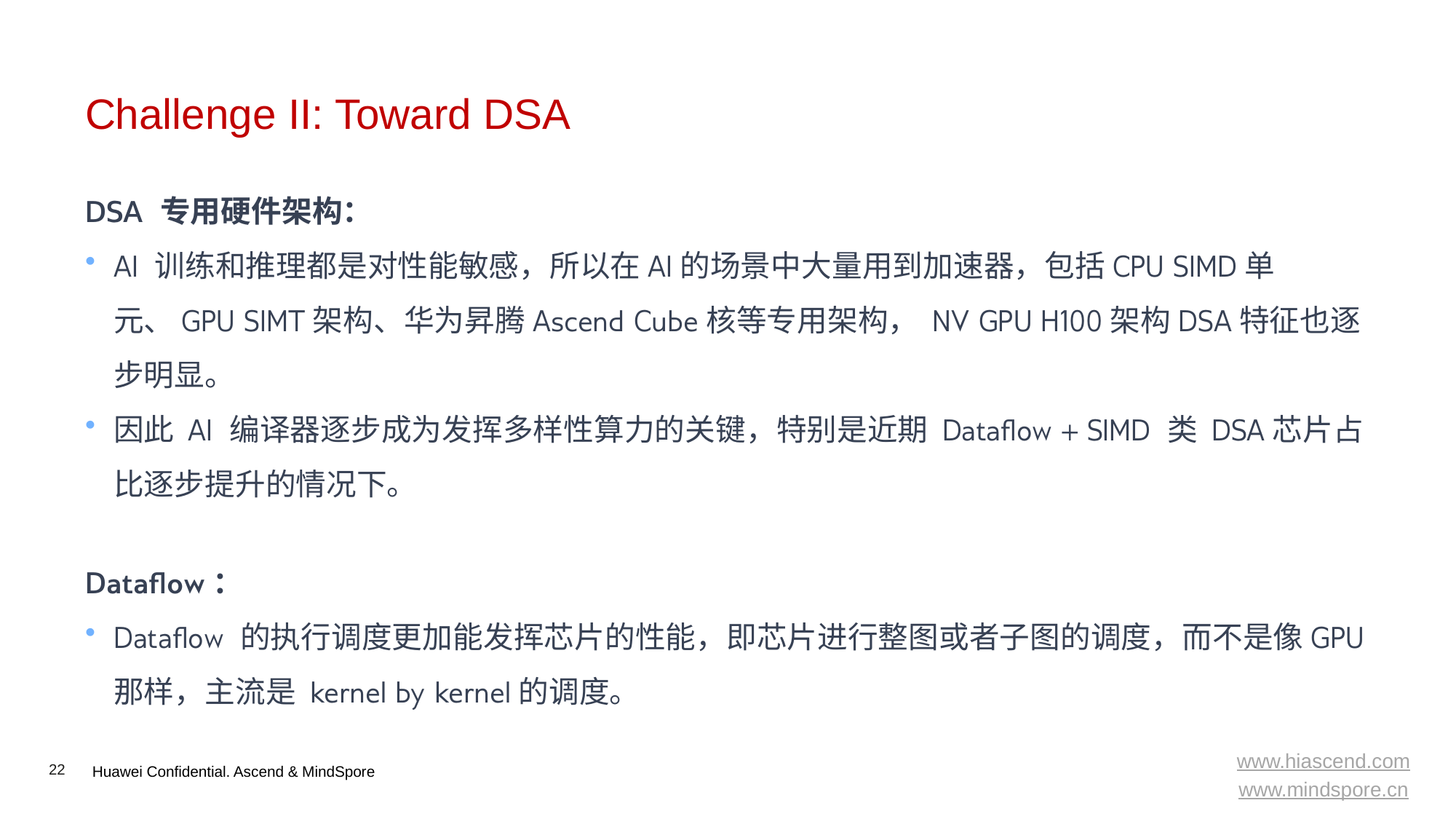

# Challenge II: Toward DSA
DSA 专用硬件架构：
AI 训练和推理都是对性能敏感，所以在AI的场景中大量用到加速器，包括CPU SIMD单元、GPU SIMT架构、华为昇腾Ascend Cube核等专用架构， NV GPU H100架构DSA特征也逐步明显。
因此 AI 编译器逐步成为发挥多样性算力的关键，特别是近期 Dataflow + SIMD 类 DSA芯片占比逐步提升的情况下。

Dataflow：
Dataflow 的执行调度更加能发挥芯片的性能，即芯片进行整图或者子图的调度，而不是像GPU那样，主流是 kernel by kernel的调度。